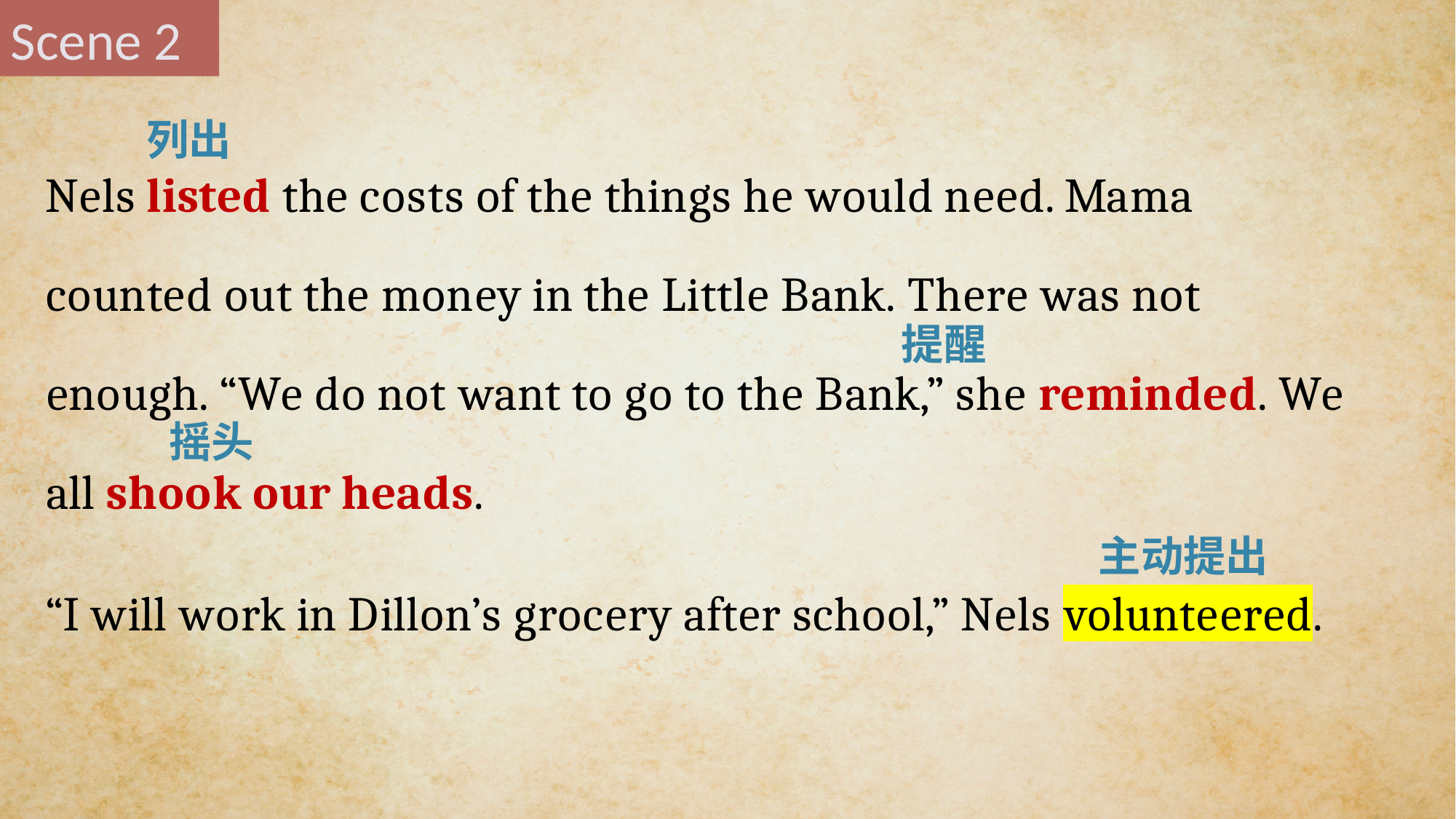

Scene 2
列出
Nels listed the costs of the things he would need. Mama counted out the money in the Little Bank. There was not enough. “We do not want to go to the Bank,” she reminded. We all shook our heads.
“I will work in Dillon’s grocery after school,” Nels volunteered.
提醒
摇头
主动提出